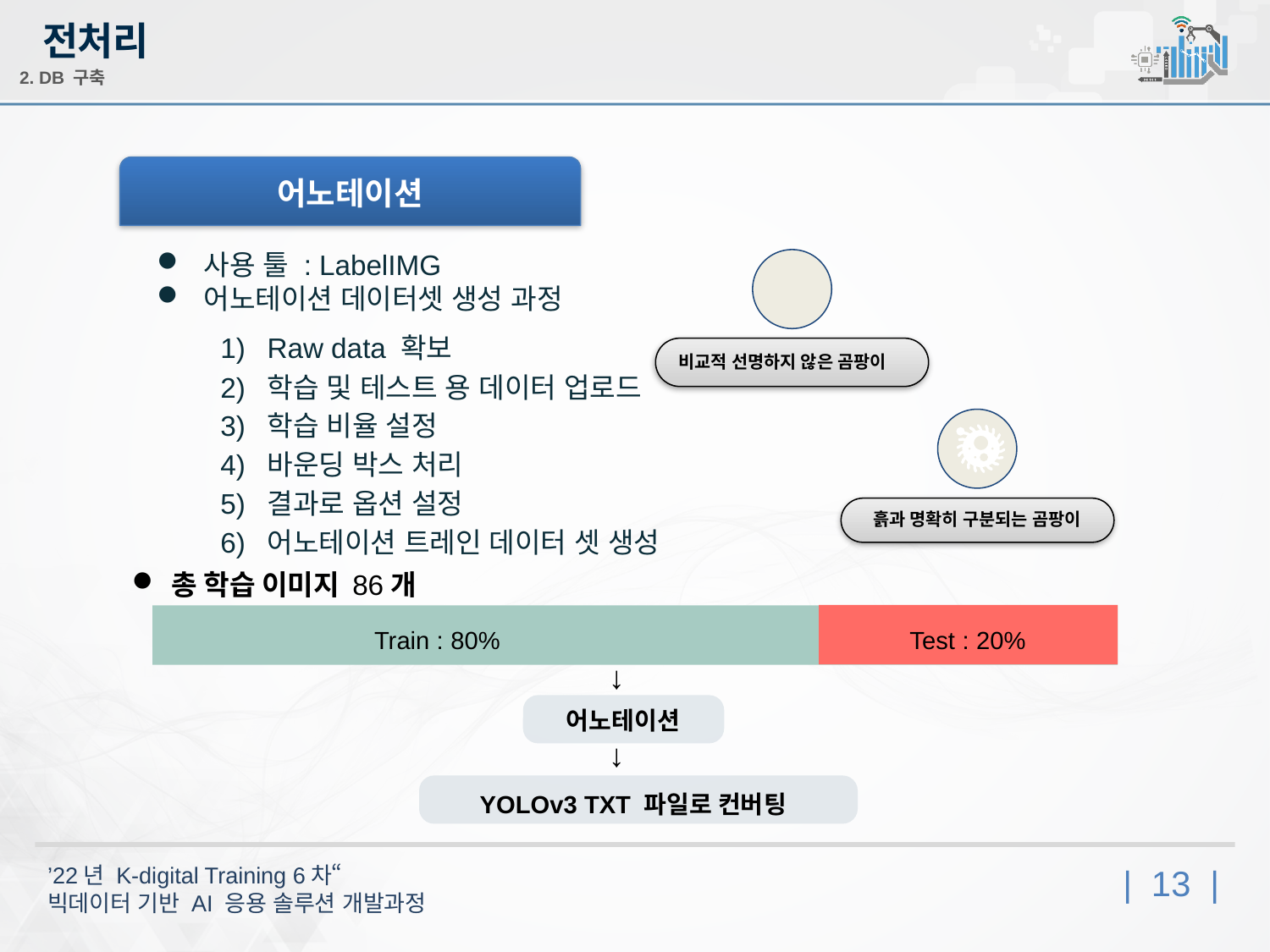

전처리
2. DB 구축
어노테이션
사용 툴 : LabelIMG
어노테이션 데이터셋 생성 과정

Raw data 확보
학습 및 테스트 용 데이터 업로드
학습 비율 설정
바운딩 박스 처리
결과로 옵션 설정
어노테이션 트레인 데이터 셋 생성

비교적 선명하지 않은 곰팡이

흙과 명확히 구분되는 곰팡이
총 학습 이미지 86개

Train : 80%
Test : 20%
→
어노테이션

→

YOLOv3 TXT 파일로 컨버팅